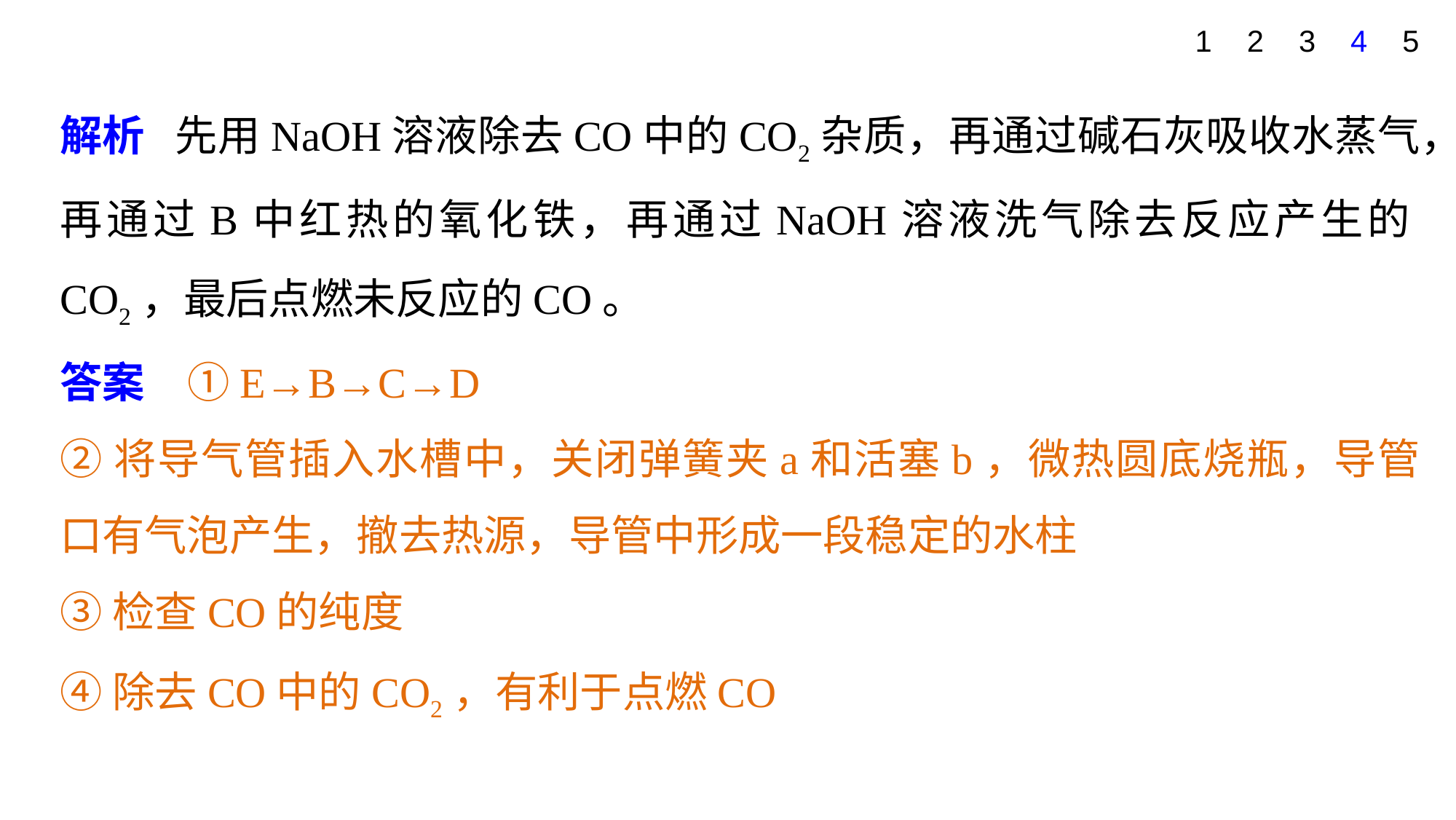

1
2
3
4
5
解析   先用NaOH溶液除去CO中的CO2杂质，再通过碱石灰吸收水蒸气，再通过B中红热的氧化铁，再通过NaOH溶液洗气除去反应产生的CO2，最后点燃未反应的CO。
答案　①E→B→C→D
②将导气管插入水槽中，关闭弹簧夹a和活塞b，微热圆底烧瓶，导管口有气泡产生，撤去热源，导管中形成一段稳定的水柱
③检查CO的纯度
④除去CO中的CO2，有利于点燃CO